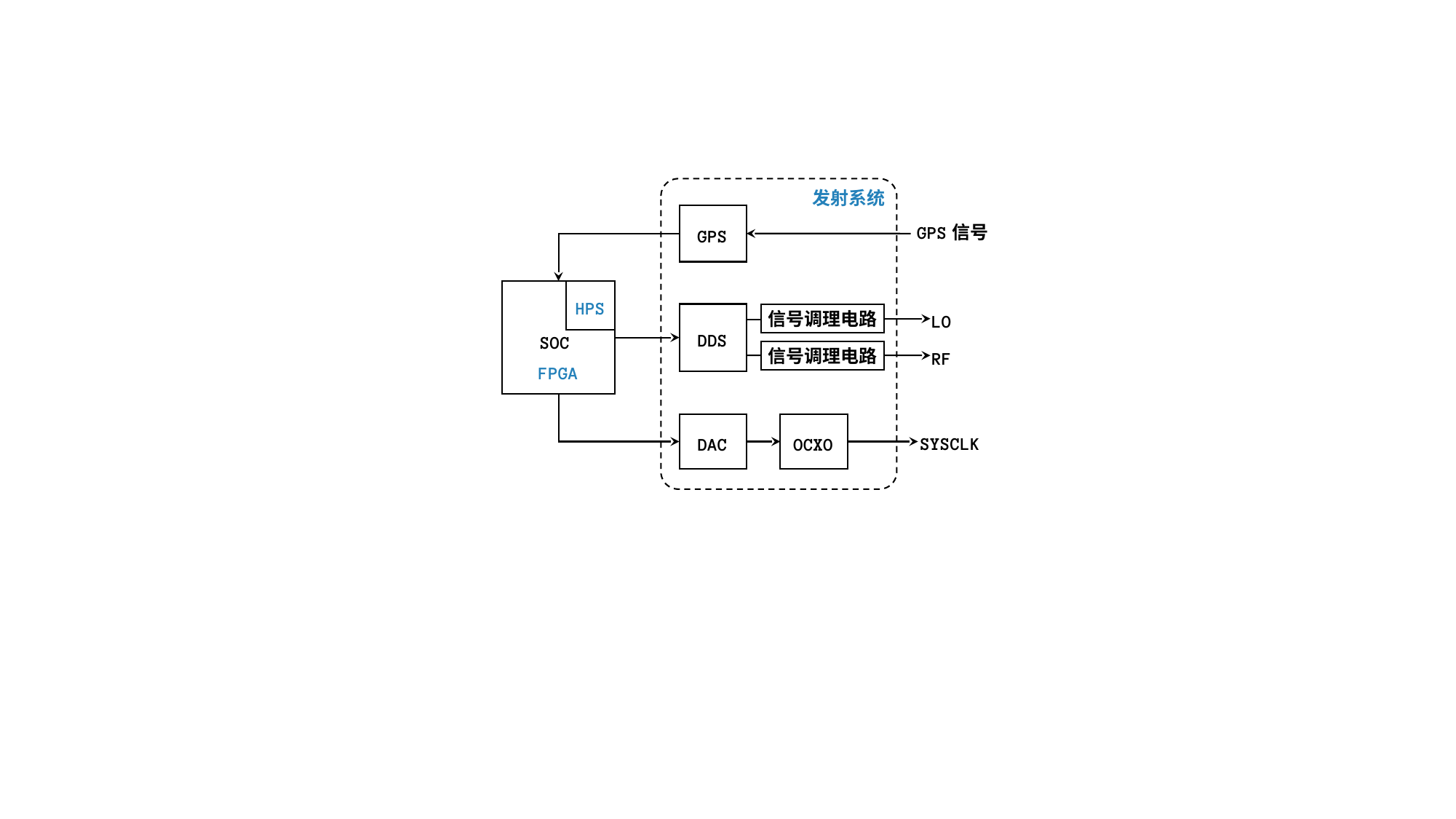

发射系统
GPS
GPS信号

FPGA
HPS
SOC
LO
DDS
信号调理电路
RF
信号调理电路
DAC
OCXO
SYSCLK